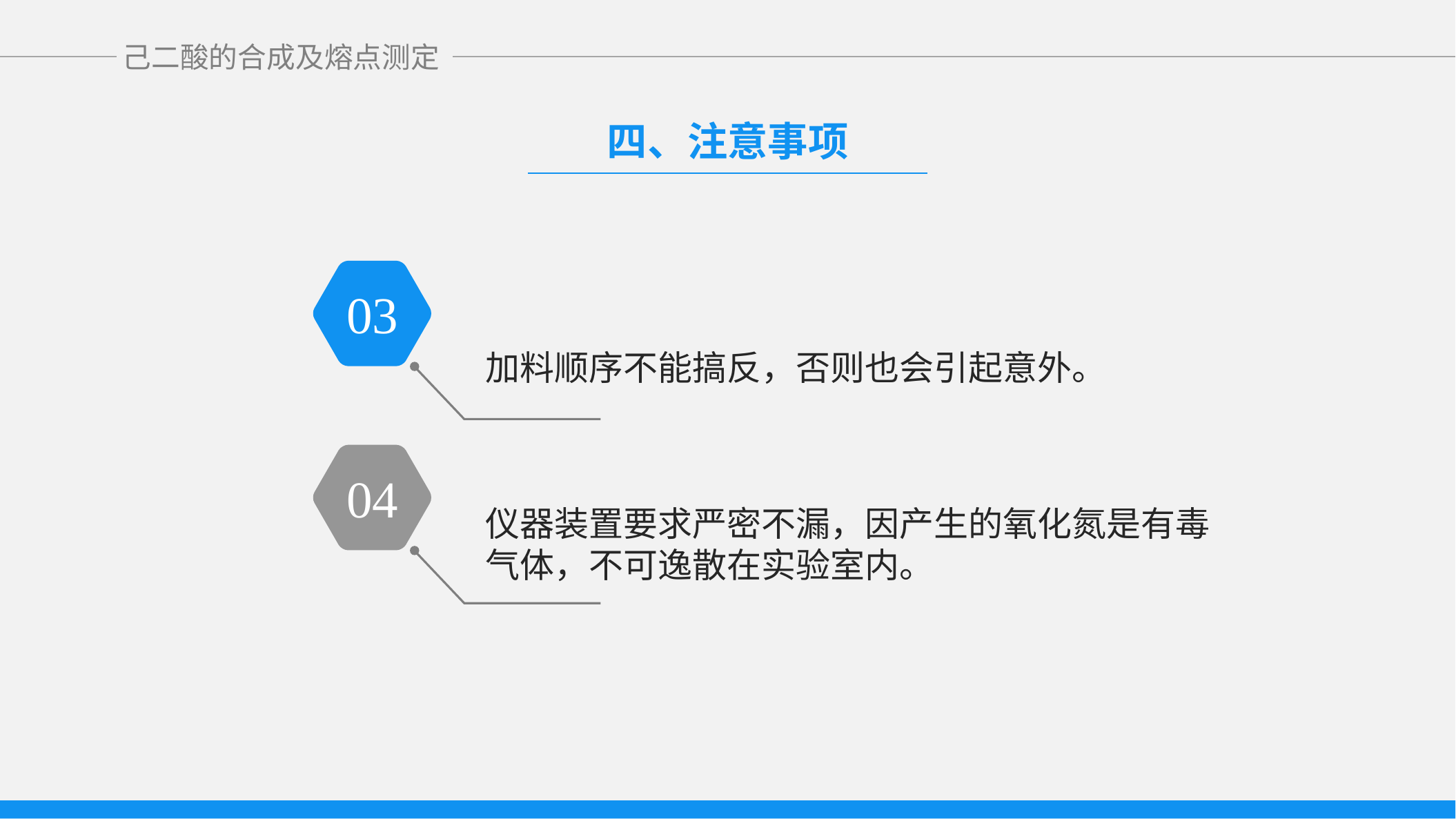

四、注意事项

03
加料顺序不能搞反，否则也会引起意外。

04
仪器装置要求严密不漏，因产生的氧化氮是有毒气体，不可逸散在实验室内。